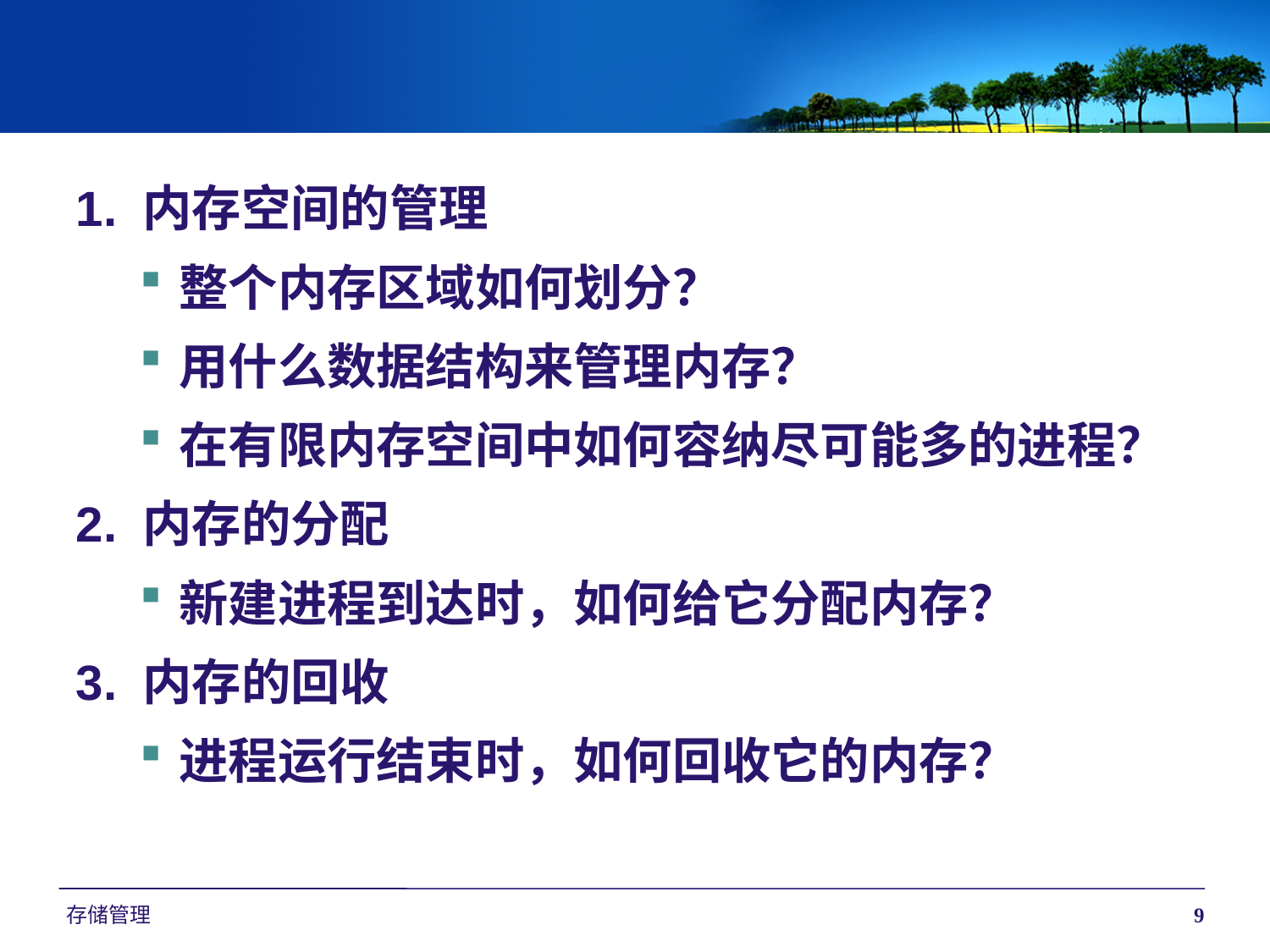

1. 内存空间的管理
整个内存区域如何划分？
用什么数据结构来管理内存？
在有限内存空间中如何容纳尽可能多的进程？
2. 内存的分配
新建进程到达时，如何给它分配内存？
3. 内存的回收
进程运行结束时，如何回收它的内存？
存储管理
9